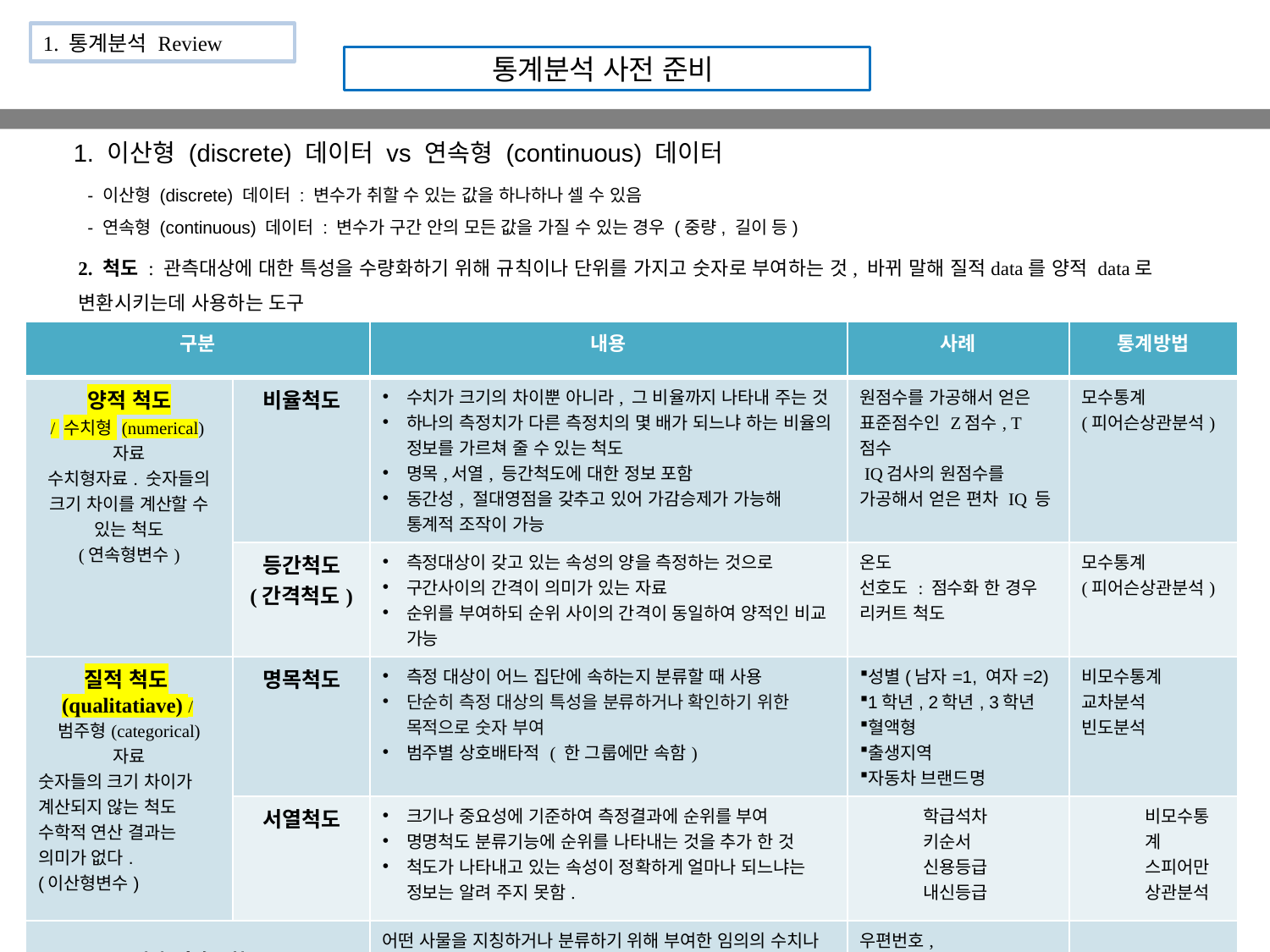

1. 통계분석 Review
통계분석 사전 준비

1. 이산형 (discrete) 데이터 vs 연속형 (continuous) 데이터
- 이산형 (discrete) 데이터 : 변수가 취할 수 있는 값을 하나하나 셀 수 있음
- 연속형 (continuous) 데이터 : 변수가 구간 안의 모든 값을 가질 수 있는 경우 (중량, 길이 등)
2. 척도 : 관측대상에 대한 특성을 수량화하기 위해 규칙이나 단위를 가지고 숫자로 부여하는 것, 바뀌 말해 질적data를 양적 data로 변환시키는데 사용하는 도구
| 구분 |  | 내용 | 사례 | 통계방법 |
| --- | --- | --- | --- | --- |
| 양적 척도 / 수치형 (numerical)자료 수치형자료. 숫자들의 크기 차이를 계산할 수 있는 척도 (연속형변수) | 비율척도 | 수치가 크기의 차이뿐 아니라, 그 비율까지 나타내 주는 것 하나의 측정치가 다른 측정치의 몇 배가 되느냐 하는 비율의 정보를 가르쳐 줄 수 있는 척도 명목,서열, 등간척도에 대한 정보 포함 동간성, 절대영점을 갖추고 있어 가감승제가 가능해 통계적 조작이 가능 | 원점수를 가공해서 얻은 표준점수인 Z점수, T점수 IQ검사의 원점수를 가공해서 얻은 편차 IQ 등 | 모수통계 (피어슨상관분석) |
|  | 등간척도 (간격척도) | 측정대상이 갖고 있는 속성의 양을 측정하는 것으로 구간사이의 간격이 의미가 있는 자료 순위를 부여하되 순위 사이의 간격이 동일하여 양적인 비교 가능 | 온도 선호도 : 점수화 한 경우 리커트 척도 | 모수통계 (피어슨상관분석) |
| 질적 척도(qualitatiave) /범주형(categorical) 자료 숫자들의 크기 차이가 계산되지 않는 척도 수학적 연산 결과는 의미가 없다. (이산형변수) | 명목척도 | 측정 대상이 어느 집단에 속하는지 분류할 때 사용 단순히 측정 대상의 특성을 분류하거나 확인하기 위한 목적으로 숫자 부여 범주별 상호배타적 ( 한 그룹에만 속함) | 성별(남자=1, 여자=2) 1학년, 2학년, 3학년 혈액형 출생지역 자동차 브랜드명 | 비모수통계 교차분석 빈도분석 |
|  | 서열척도 | 크기나 중요성에 기준하여 측정결과에 순위를 부여 명명척도 분류기능에 순위를 나타내는 것을 추가 한 것 척도가 나타내고 있는 속성이 정확하게 얼마나 되느냐는 정보는 알려 주지 못함. | 학급석차 키순서 신용등급 내신등급 | 비모수통계 스피어만상관분석 |
| 명명(命名)척도 |  | 어떤 사물을 지칭하거나 분류하기 위해 부여한 임의의 수치나 기호 | 우편번호, 학생 학번 |  |
UBION PBL- FBA
6